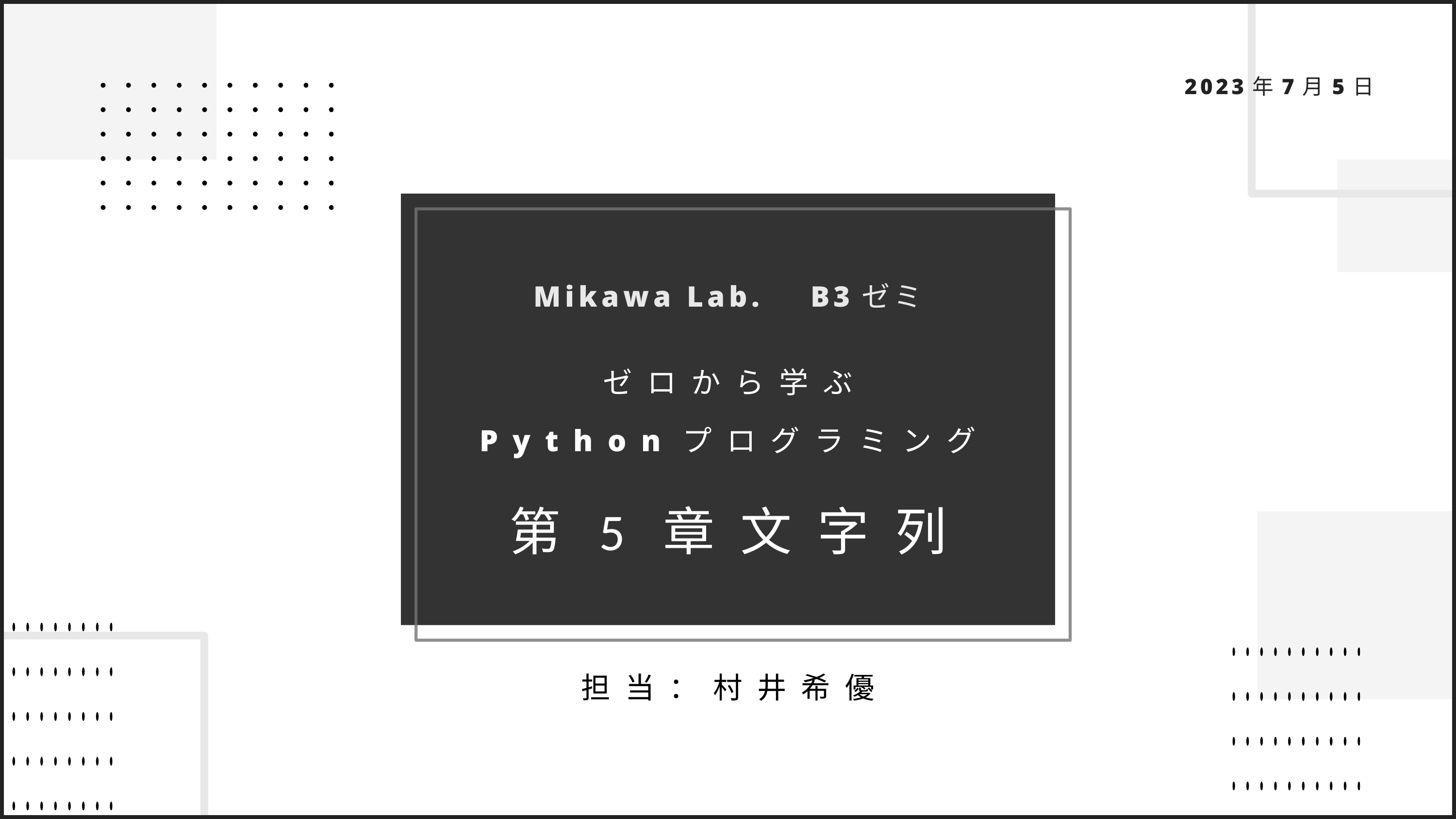

2023年7月5日

Mikawa Lab.　B3ゼミ
ゼロから学ぶ
Pythonプログラミング
第5章文字列

担当：村井希優